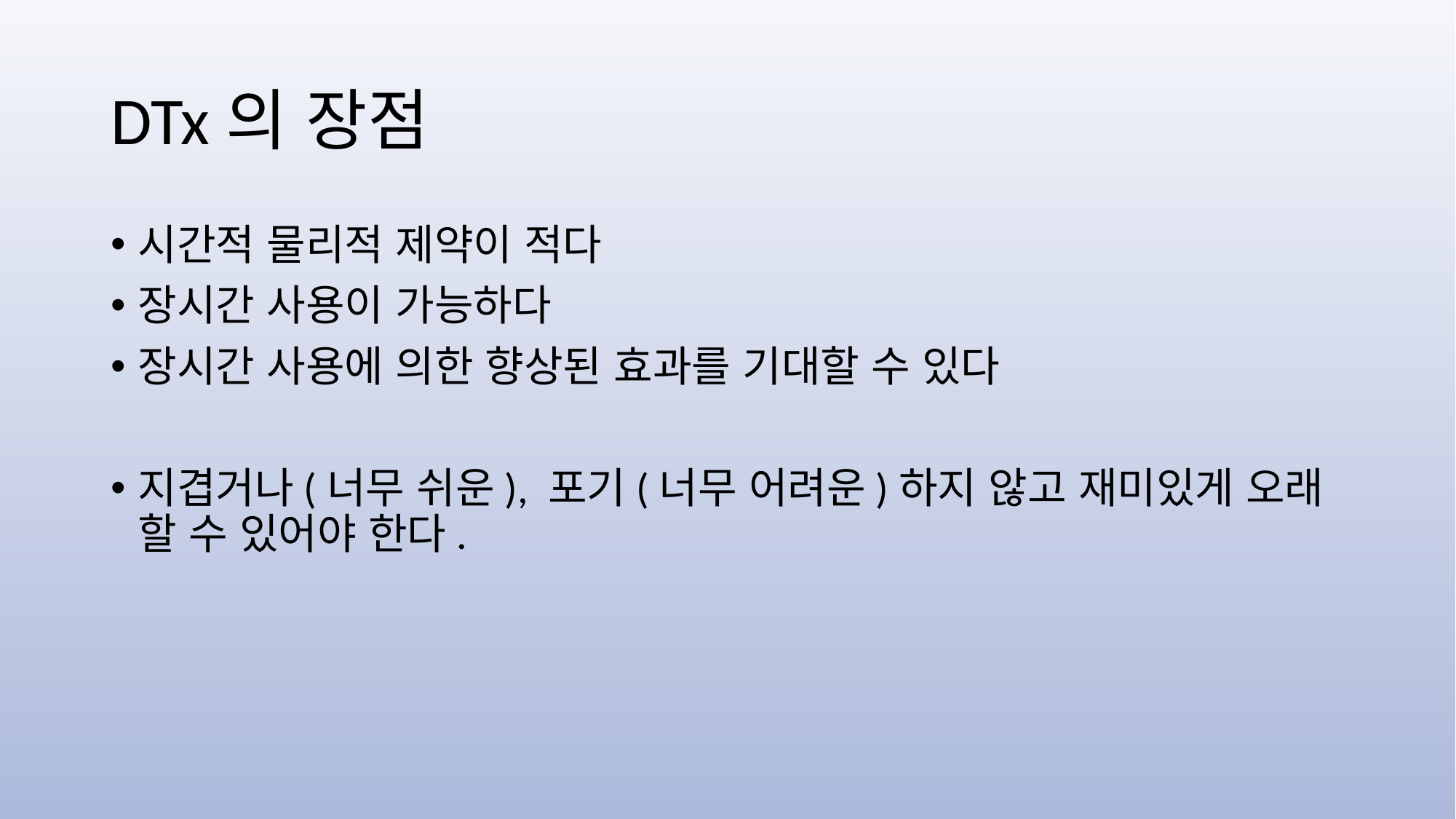

# DTx의 장점
시간적 물리적 제약이 적다
장시간 사용이 가능하다
장시간 사용에 의한 향상된 효과를 기대할 수 있다

지겹거나(너무 쉬운), 포기(너무 어려운)하지 않고 재미있게 오래 할 수 있어야 한다.